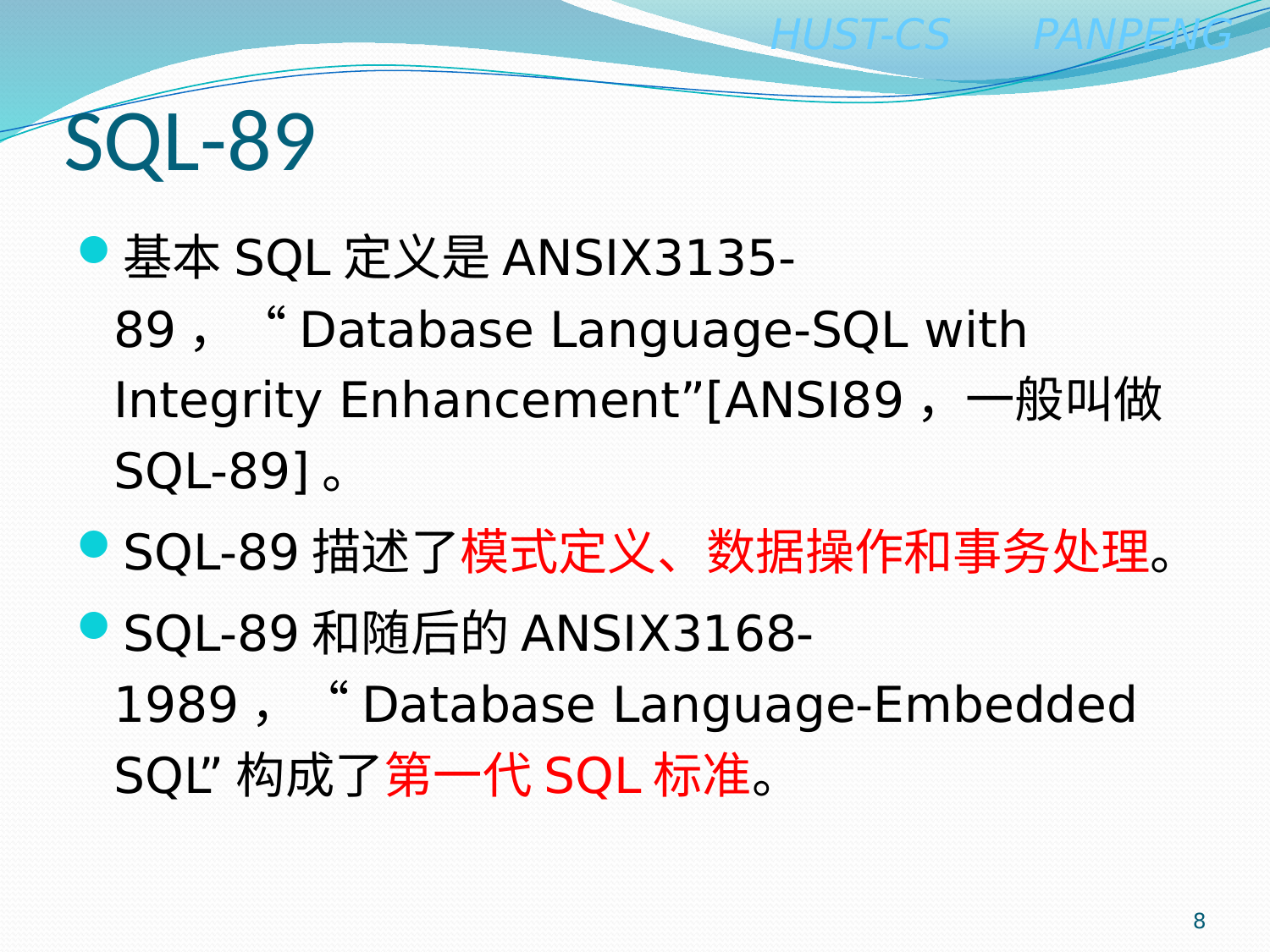

# SQL-89
基本SQL定义是ANSIX3135-89，“Database Language-SQL with Integrity Enhancement”[ANSI89，一般叫做SQL-89]。
SQL-89描述了模式定义、数据操作和事务处理。
SQL-89和随后的ANSIX3168-1989，“Database Language-Embedded SQL”构成了第一代SQL标准。
8